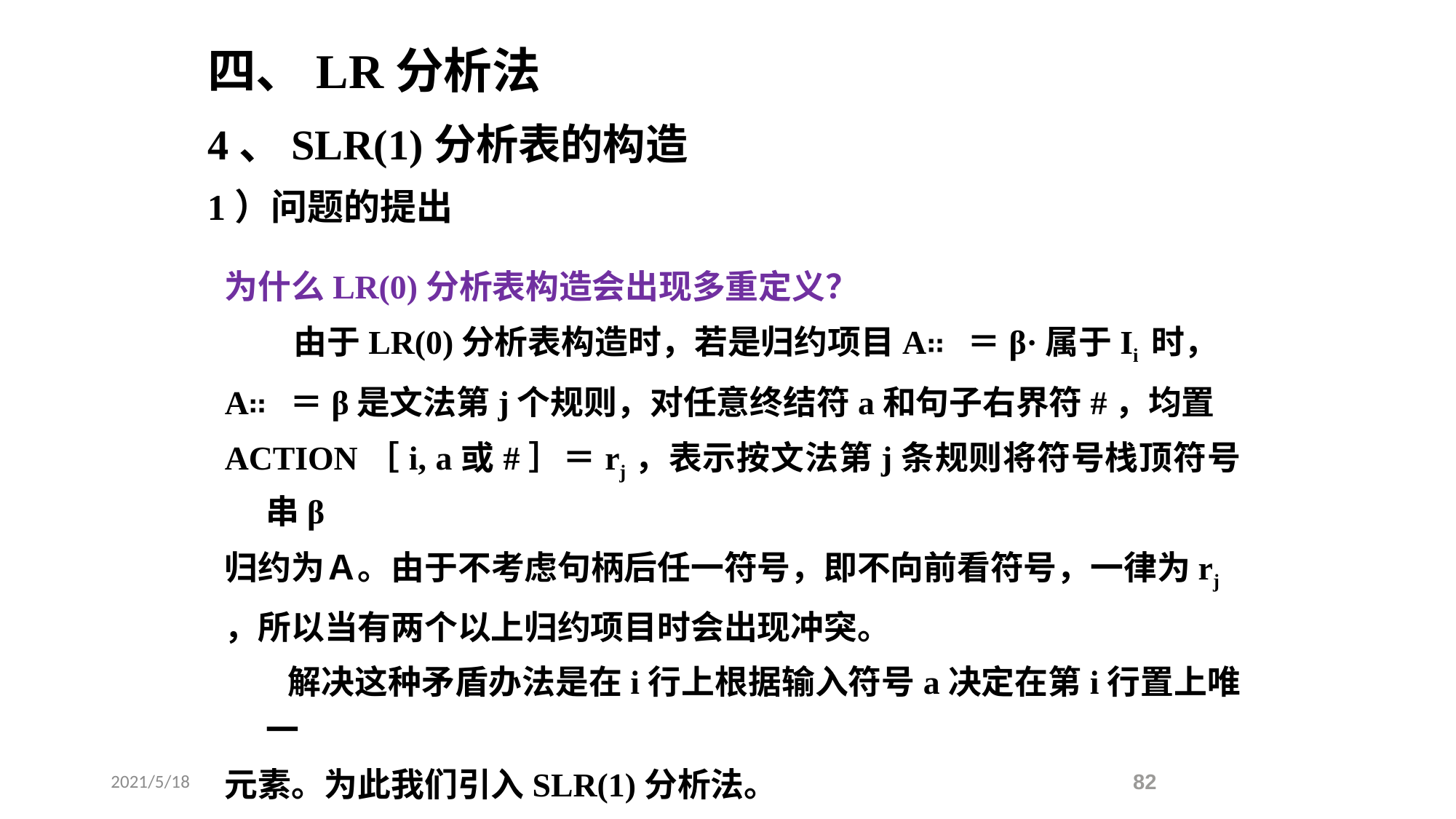

四、LR分析法
4、SLR(1)分析表的构造
1）问题的提出
为什么LR(0)分析表构造会出现多重定义？
        由于LR(0)分析表构造时，若是归约项目A∷＝β·属于Ii 时，
A∷＝β是文法第j个规则，对任意终结符a和句子右界符#，均置
ACTION［i, a或#］＝rj，表示按文法第j条规则将符号栈顶符号串β
归约为Ａ。由于不考虑句柄后任一符号，即不向前看符号，一律为rj
，所以当有两个以上归约项目时会出现冲突。
       解决这种矛盾办法是在i行上根据输入符号a决定在第i行置上唯一
元素。为此我们引入SLR(1)分析法。
2021/5/18
82